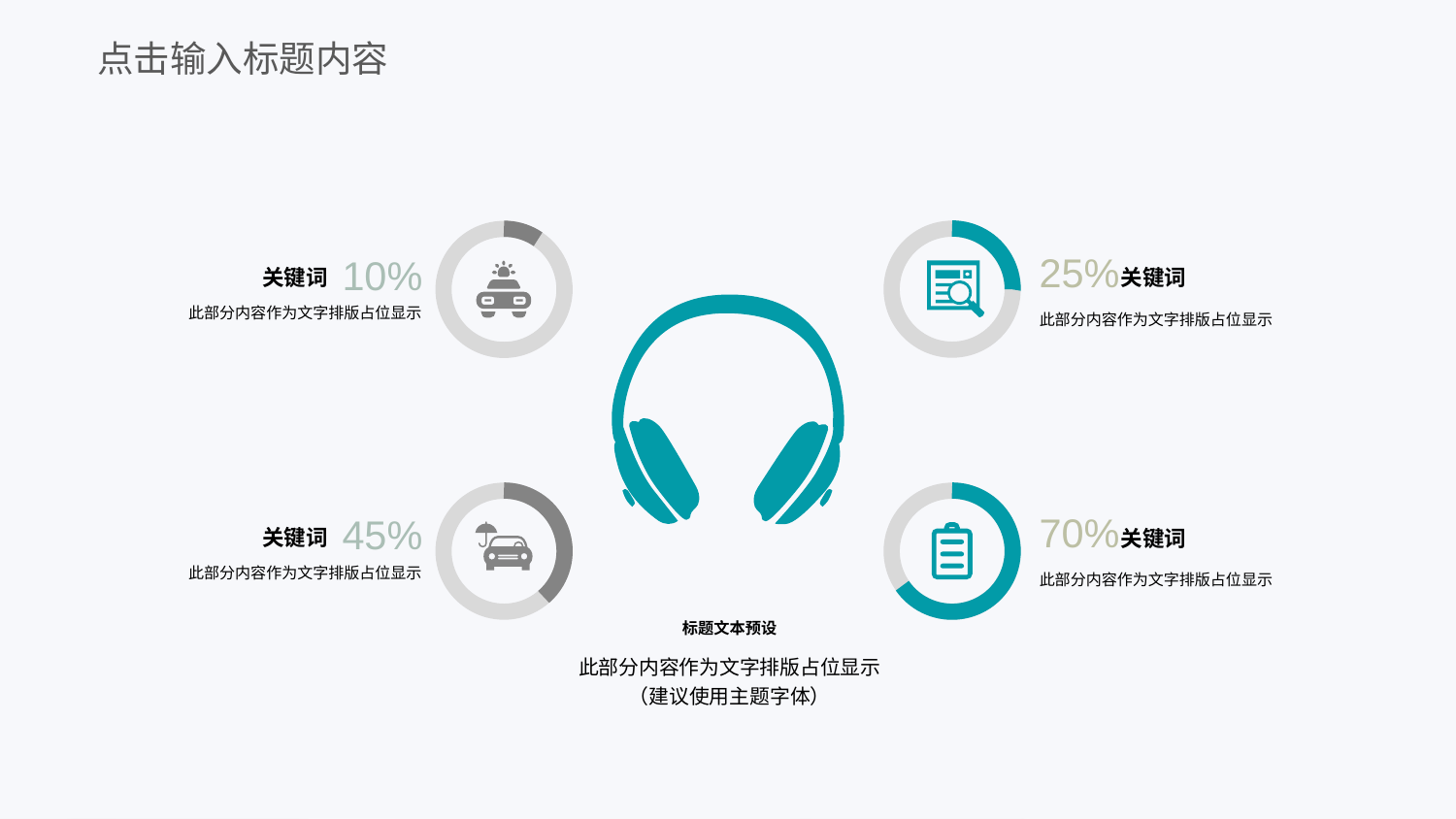

点击输入标题内容

25%
关键词
此部分内容作为文字排版占位显示

70%
关键词
此部分内容作为文字排版占位显示

10%
关键词
此部分内容作为文字排版占位显示

45%
关键词
此部分内容作为文字排版占位显示

标题文本预设
此部分内容作为文字排版占位显示
（建议使用主题字体）